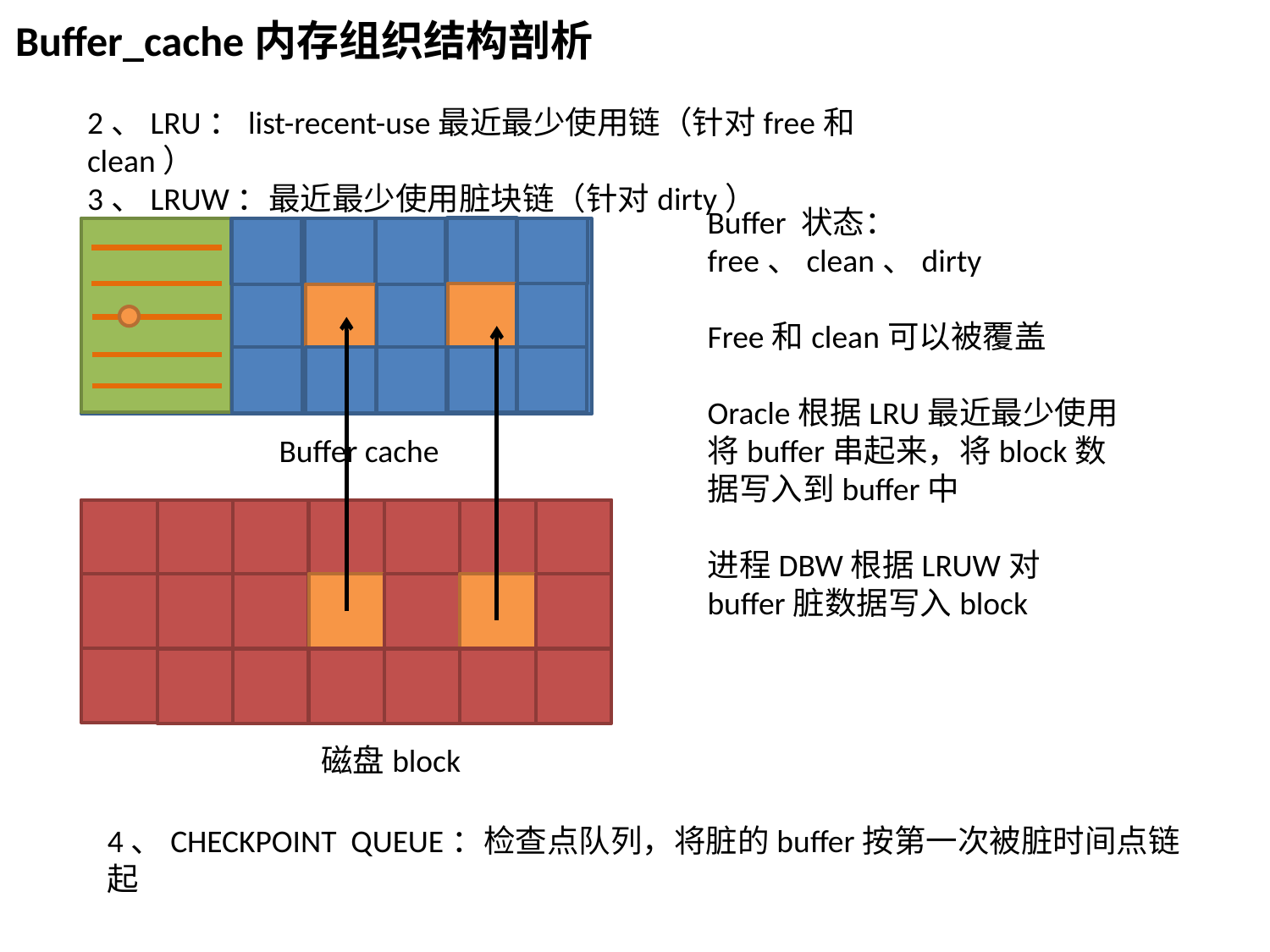

Buffer_cache内存组织结构剖析
2、LRU：list-recent-use最近最少使用链（针对free和clean）
3、LRUW：最近最少使用脏块链（针对dirty）
Buffer 状态：
free、clean、dirty

Free和clean可以被覆盖

Oracle根据LRU最近最少使用将buffer串起来，将block数据写入到buffer中

进程DBW根据LRUW对buffer脏数据写入block

Buffer cache

磁盘block
4、CHECKPOINT  QUEUE：检查点队列，将脏的buffer按第一次被脏时间点链起